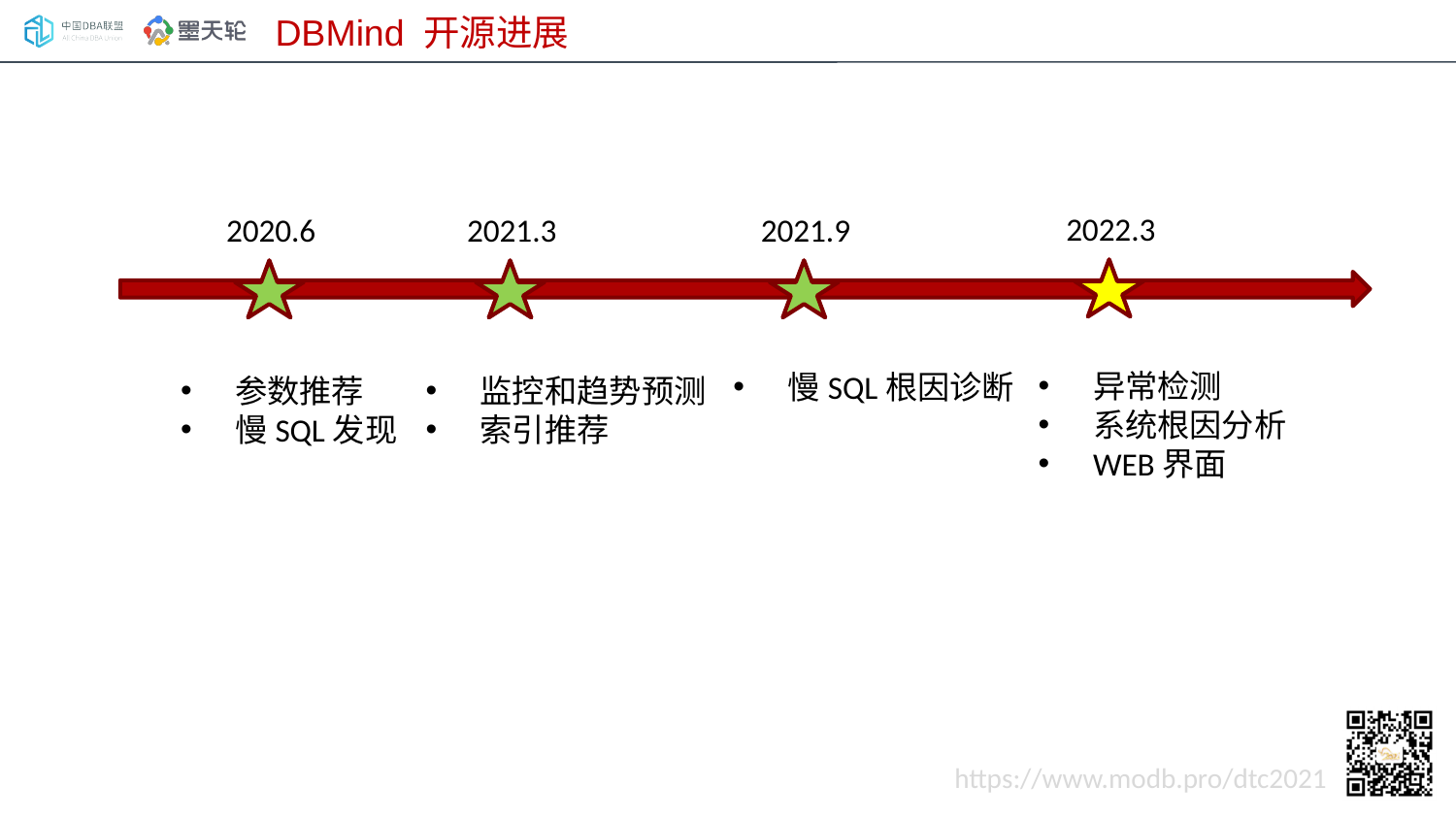

DBMind 开源进展
2022.3
2020.6
2021.3
2021.9

异常检测
系统根因分析
WEB界面
慢SQL根因诊断
参数推荐
慢SQL发现
监控和趋势预测
索引推荐